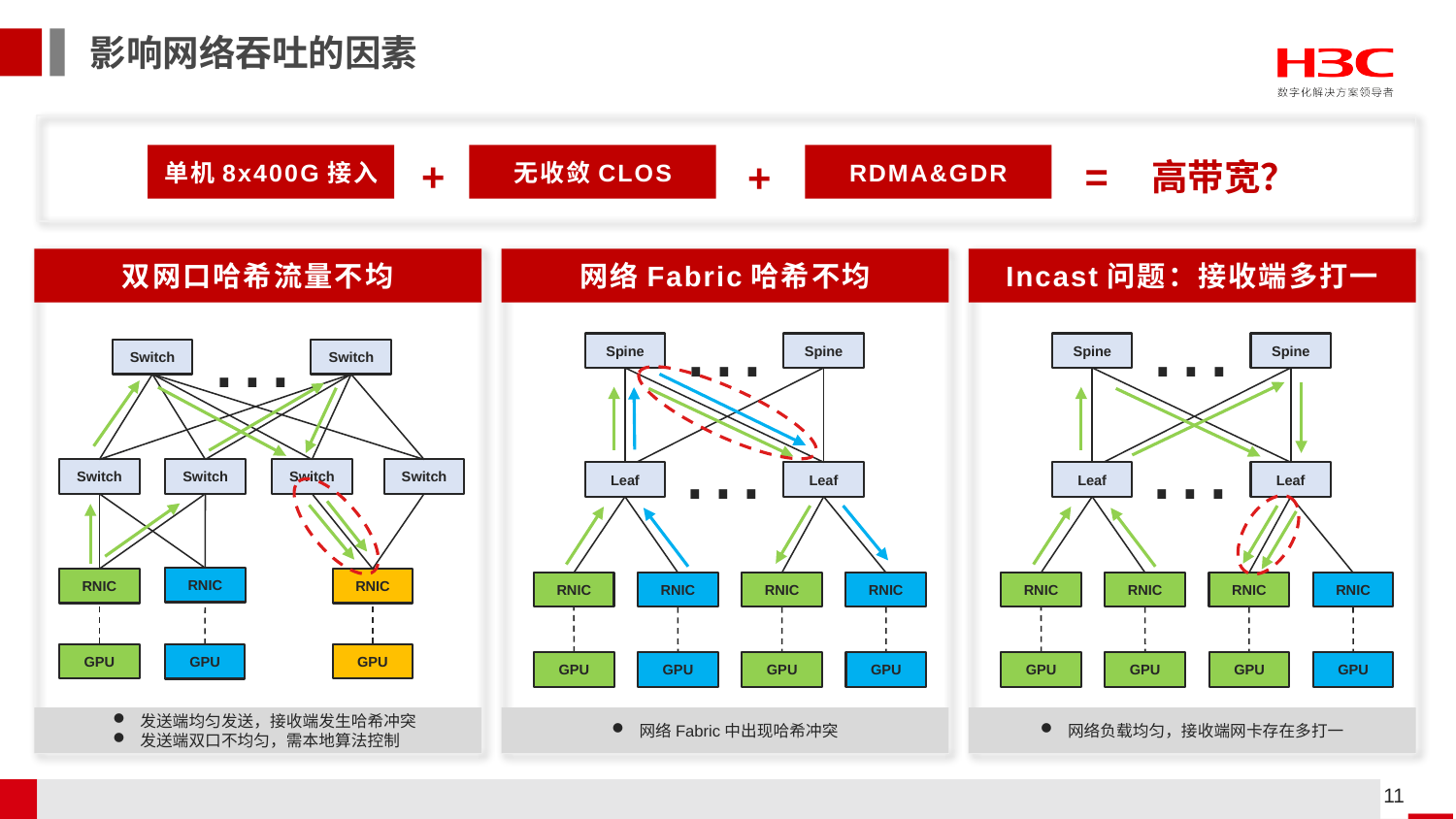

影响网络吞吐的因素

+
=
+
高带宽？
单机8x400G接入
无收敛CLOS
RDMA&GDR

双网口哈希流量不均
发送端均匀发送，接收端发生哈希冲突
发送端双口不均匀，需本地算法控制
…
Spine
Spine
…
Leaf
Leaf
RNIC
RNIC
RNIC
RNIC
GPU
GPU
GPU
GPU

网络Fabric哈希不均
网络Fabric中出现哈希冲突
…
Spine
Spine
…
Leaf
Leaf
RNIC
RNIC
RNIC
RNIC
GPU
GPU
GPU
GPU

Incast问题：接收端多打一
网络负载均匀，接收端网卡存在多打一
…
Switch
Switch

Switch
Switch
Switch
Switch

RNIC
RNIC
RNIC
GPU
GPU
GPU